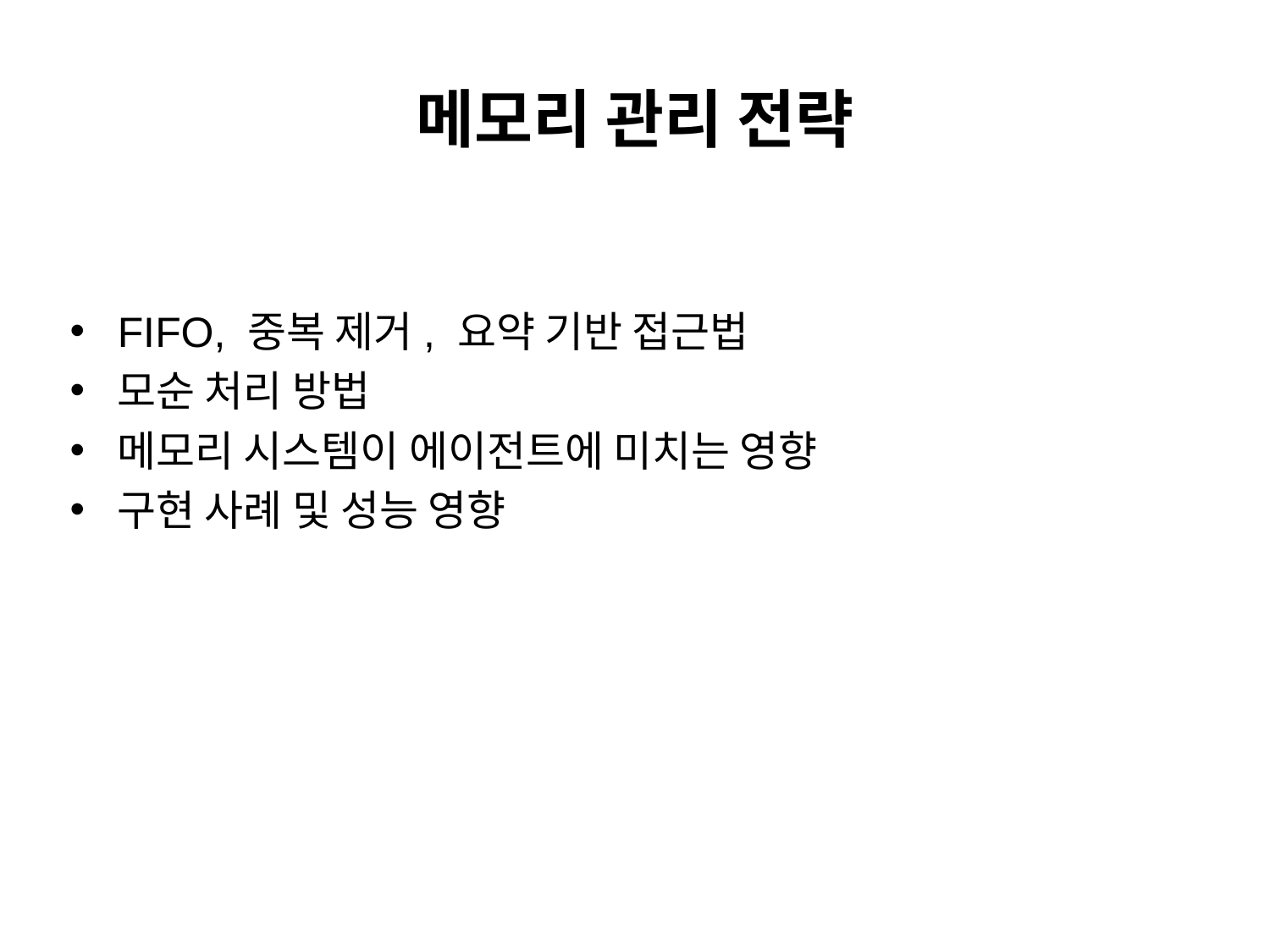

# 메모리 관리 전략

FIFO, 중복 제거, 요약 기반 접근법
모순 처리 방법
메모리 시스템이 에이전트에 미치는 영향
구현 사례 및 성능 영향